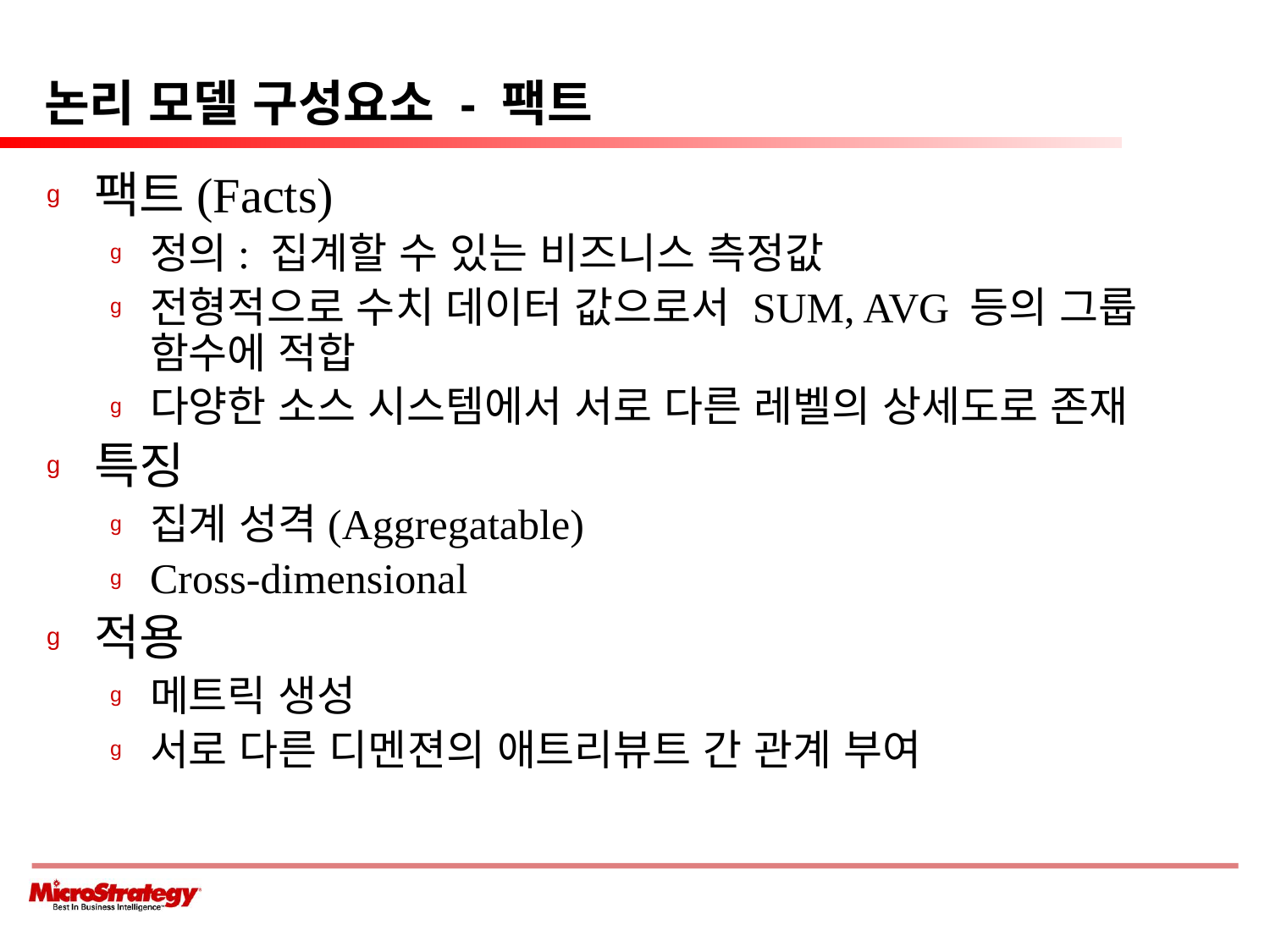

# 논리 모델 구성요소 - 팩트
팩트(Facts)
정의: 집계할 수 있는 비즈니스 측정값
전형적으로 수치 데이터 값으로서 SUM, AVG 등의 그룹 함수에 적합
다양한 소스 시스템에서 서로 다른 레벨의 상세도로 존재
특징
집계 성격(Aggregatable)
Cross-dimensional
적용
메트릭 생성
서로 다른 디멘젼의 애트리뷰트 간 관계 부여